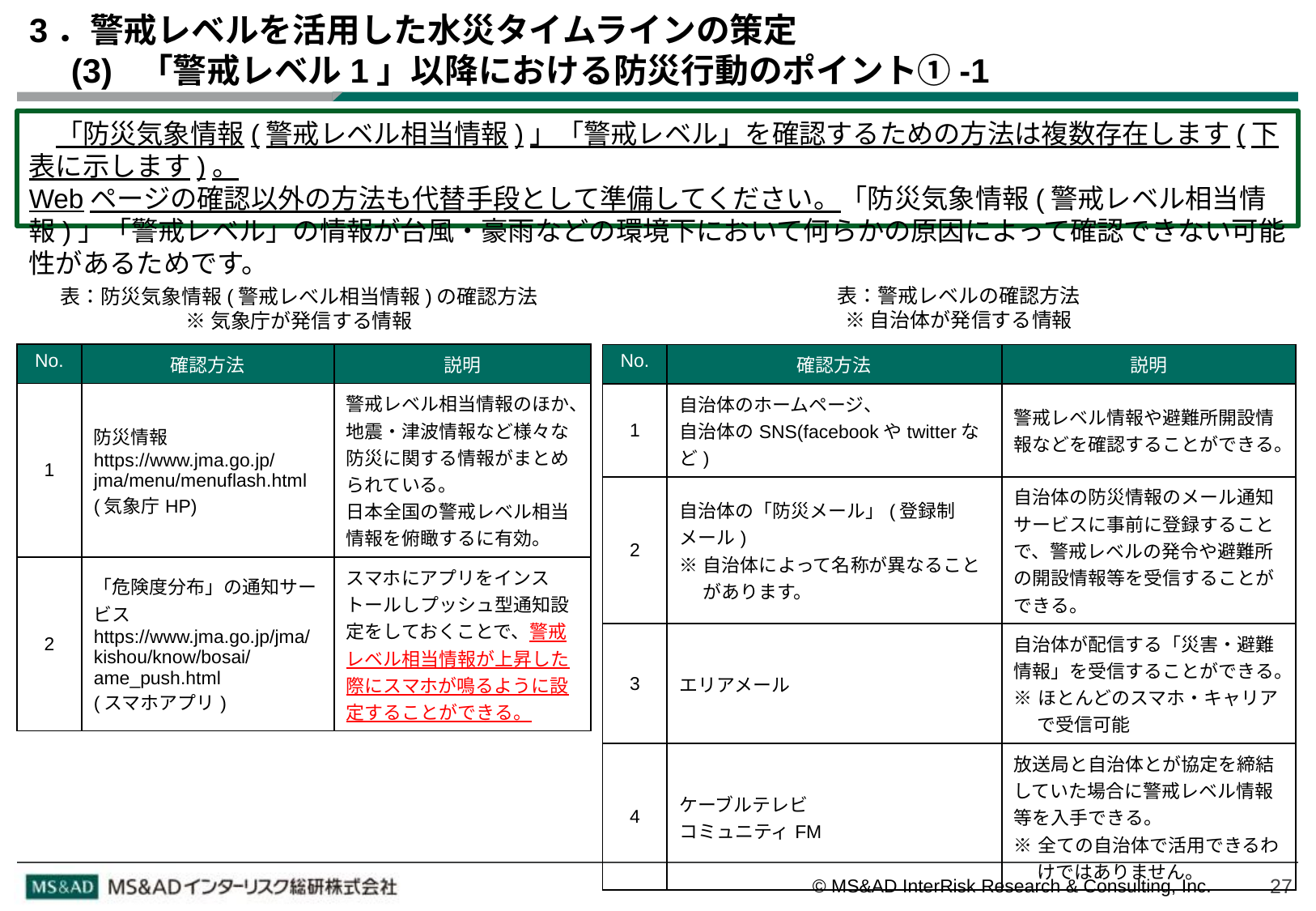

# 3．警戒レベルを活用した水災タイムラインの策定 　(3)  「警戒レベル1」以降における防災行動のポイント①-1
　「防災気象情報(警戒レベル相当情報)」「警戒レベル」を確認するための方法は複数存在します(下表に示します)。
Webページの確認以外の方法も代替手段として準備してください。「防災気象情報(警戒レベル相当情報)」「警戒レベル」の情報が台風・豪雨などの環境下において何らかの原因によって確認できない可能性があるためです。
表：警戒レベルの確認方法
※自治体が発信する情報
表：防災気象情報(警戒レべル相当情報)の確認方法
※気象庁が発信する情報
| No. | 確認方法 | 説明 |
| --- | --- | --- |
| 1 | 防災情報 https://www.jma.go.jp/jma/menu/menuflash.html (気象庁HP) | 警戒レベル相当情報のほか、地震・津波情報など様々な防災に関する情報がまとめられている。 日本全国の警戒レベル相当情報を俯瞰するに有効。 |
| 2 | 「危険度分布」の通知サービス https://www.jma.go.jp/jma/kishou/know/bosai/ame\_push.html (スマホアプリ) | スマホにアプリをインストールしプッシュ型通知設定をしておくことで、警戒レベル相当情報が上昇した際にスマホが鳴るように設定することができる。 |
| No. | 確認方法 | 説明 |
| --- | --- | --- |
| 1 | 自治体のホームページ、 自治体のSNS(facebookやtwitterなど) | 警戒レベル情報や避難所開設情報などを確認することができる。 |
| 2 | 自治体の「防災メール」(登録制メール) ※自治体によって名称が異なることがあります。 | 自治体の防災情報のメール通知サービスに事前に登録することで、警戒レベルの発令や避難所の開設情報等を受信することができる。 |
| 3 | エリアメール | 自治体が配信する「災害・避難情報」を受信することができる。 ※ほとんどのスマホ・キャリアで受信可能 |
| 4 | ケーブルテレビ コミュニティFM | 放送局と自治体とが協定を締結していた場合に警戒レベル情報等を入手できる。 ※全ての自治体で活用できるわけではありません。 |
27